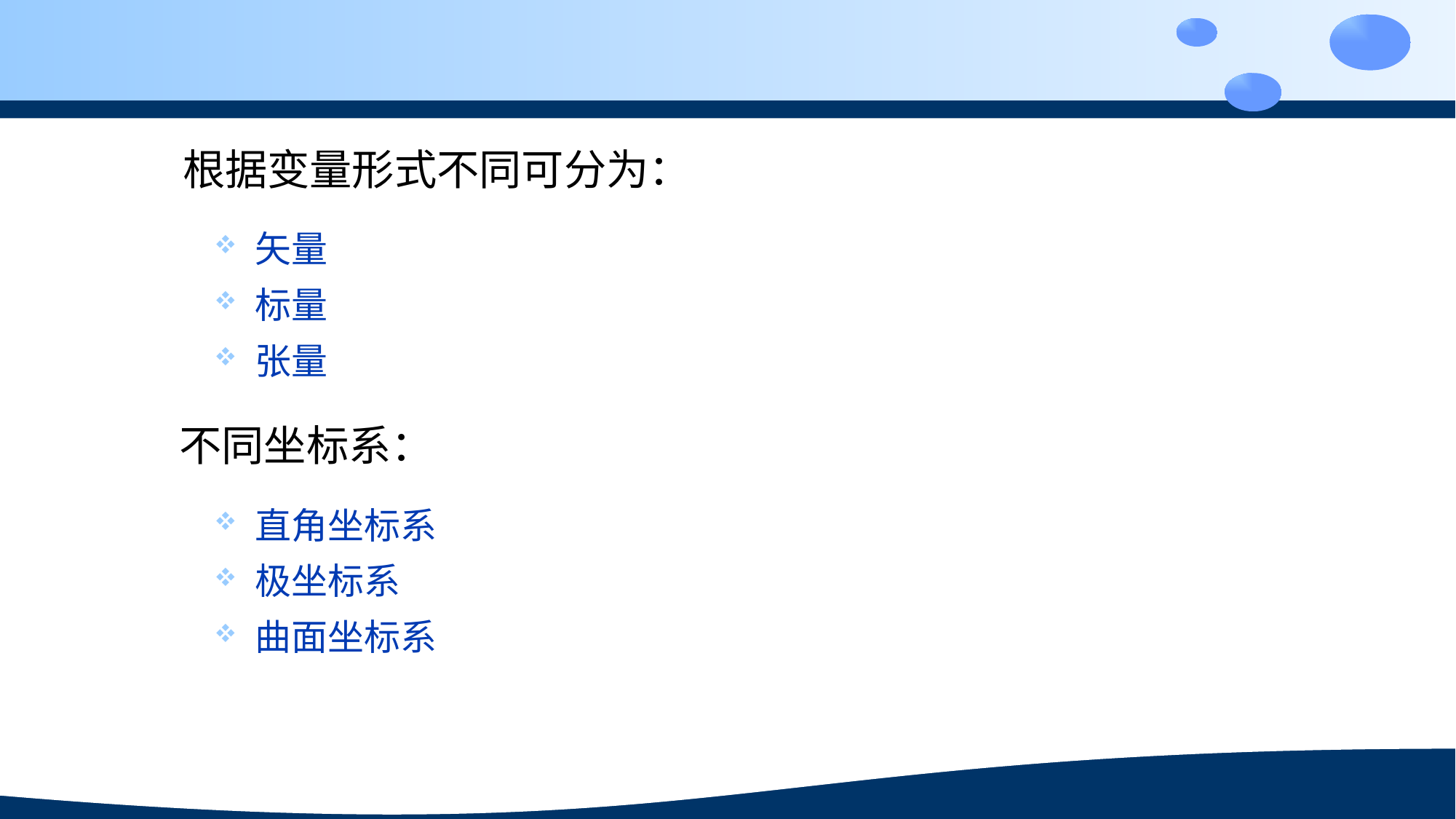

根据变量形式不同可分为：
矢量
标量
张量
不同坐标系：
直角坐标系
极坐标系
曲面坐标系